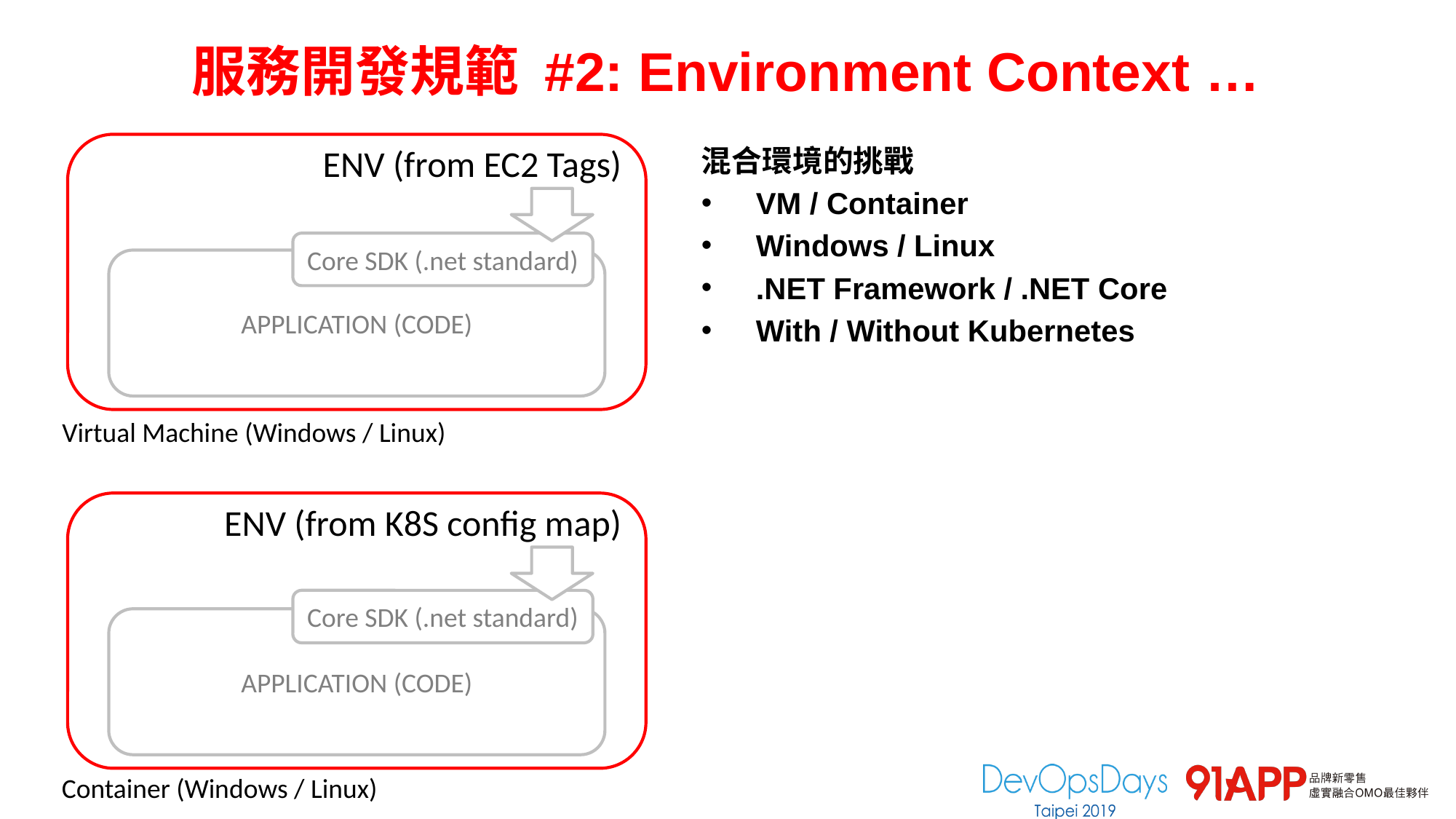

# 服務開發規範 #2: Environment Context …
ENV (from EC2 Tags)

混合環境的挑戰
VM / Container
Windows / Linux
.NET Framework / .NET Core
With / Without Kubernetes

Core SDK (.net standard)
APPLICATION (CODE)
Virtual Machine (Windows / Linux)
ENV (from K8S config map)

Core SDK (.net standard)
APPLICATION (CODE)
Container (Windows / Linux)